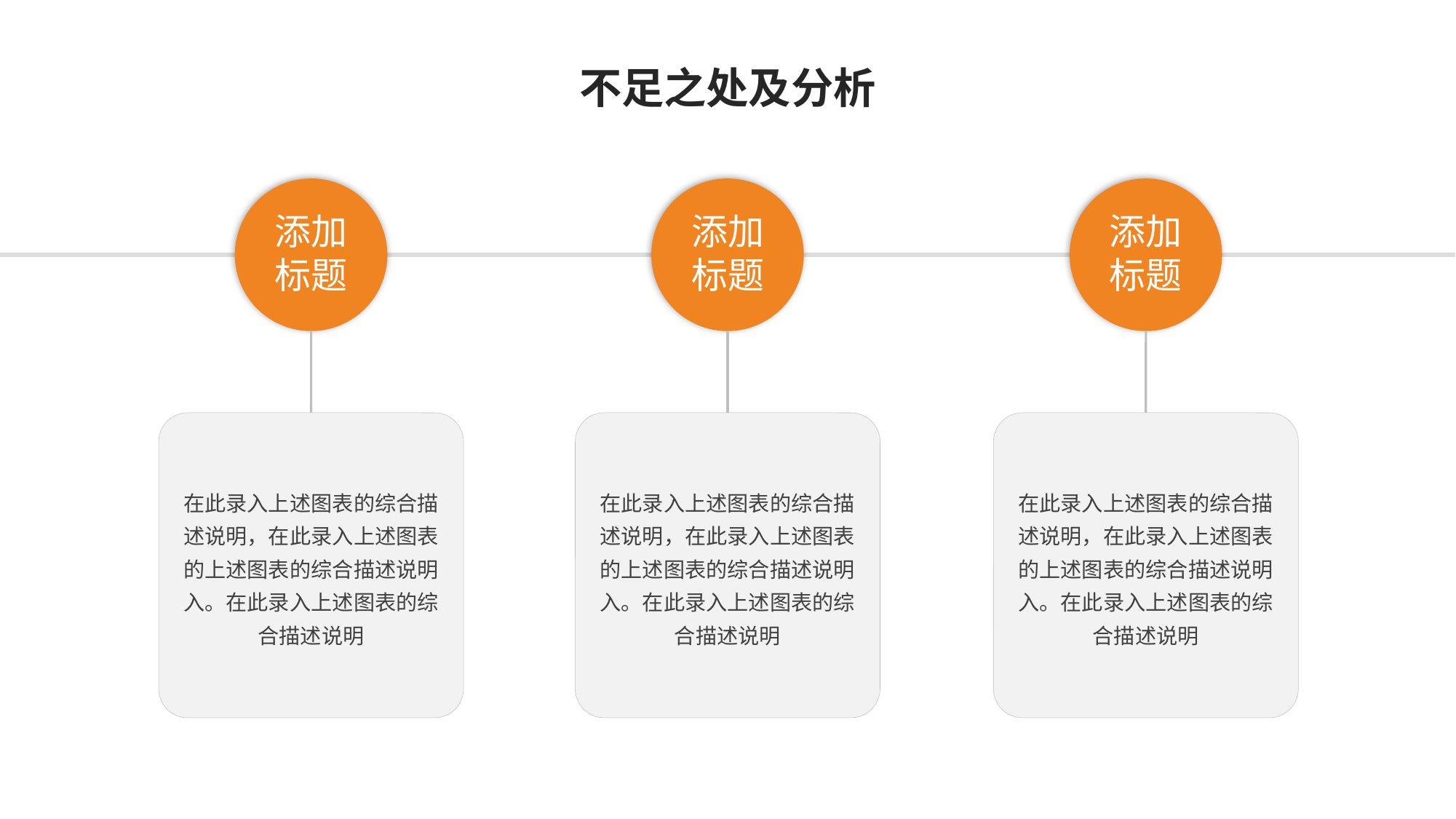

不足之处及分析
添加标题
添加标题
添加标题
在此录入上述图表的综合描述说明，在此录入上述图表的上述图表的综合描述说明入。在此录入上述图表的综合描述说明
在此录入上述图表的综合描述说明，在此录入上述图表的上述图表的综合描述说明入。在此录入上述图表的综合描述说明
在此录入上述图表的综合描述说明，在此录入上述图表的上述图表的综合描述说明入。在此录入上述图表的综合描述说明